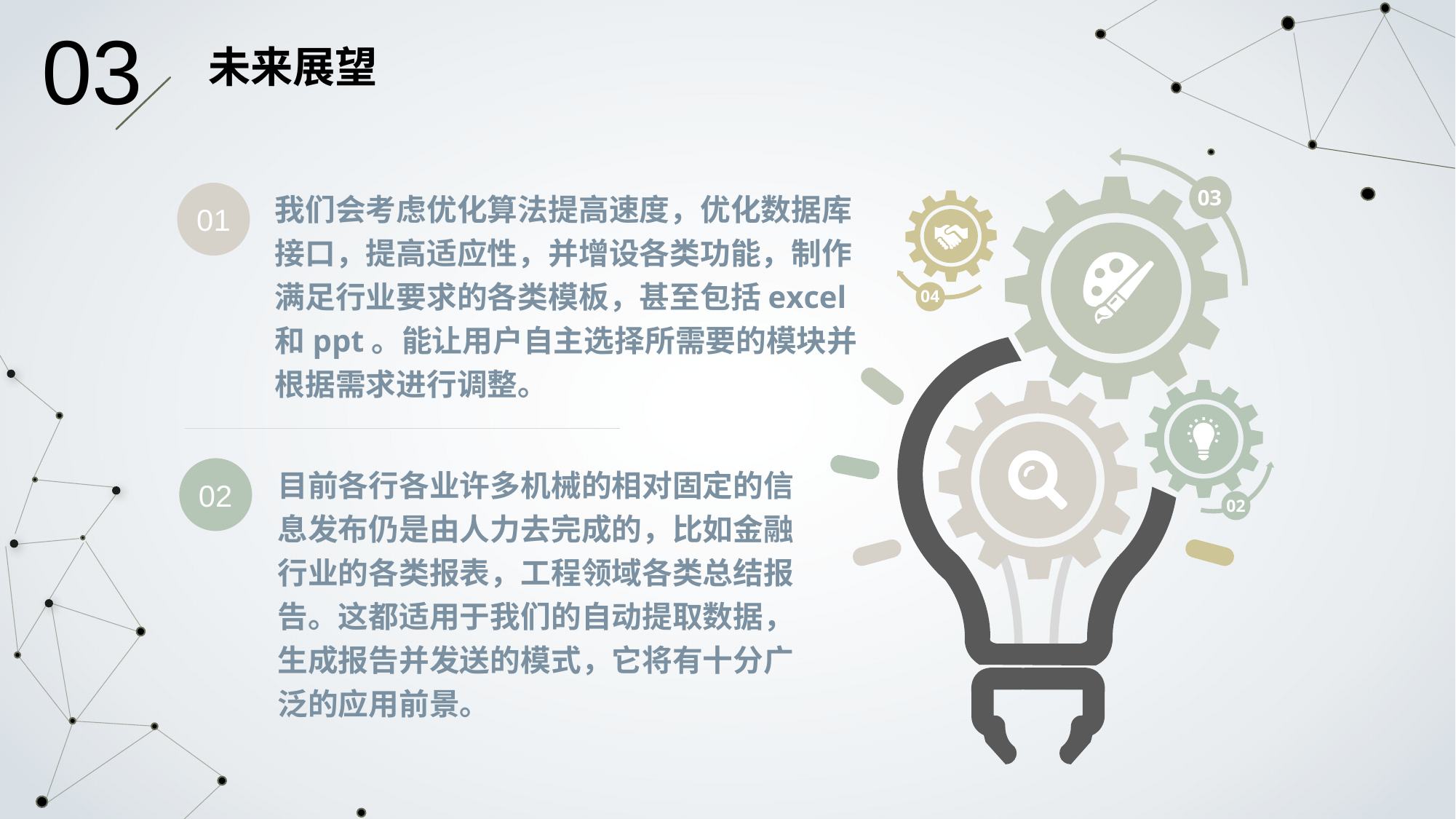

03

未来展望

03

04

02

我们会考虑优化算法提高速度，优化数据库接口，提高适应性，并增设各类功能，制作满足行业要求的各类模板，甚至包括excel和ppt。能让用户自主选择所需要的模块并根据需求进行调整。

01

目前各行各业许多机械的相对固定的信息发布仍是由人力去完成的，比如金融行业的各类报表，工程领域各类总结报告。这都适用于我们的自动提取数据，生成报告并发送的模式，它将有十分广泛的应用前景。

02